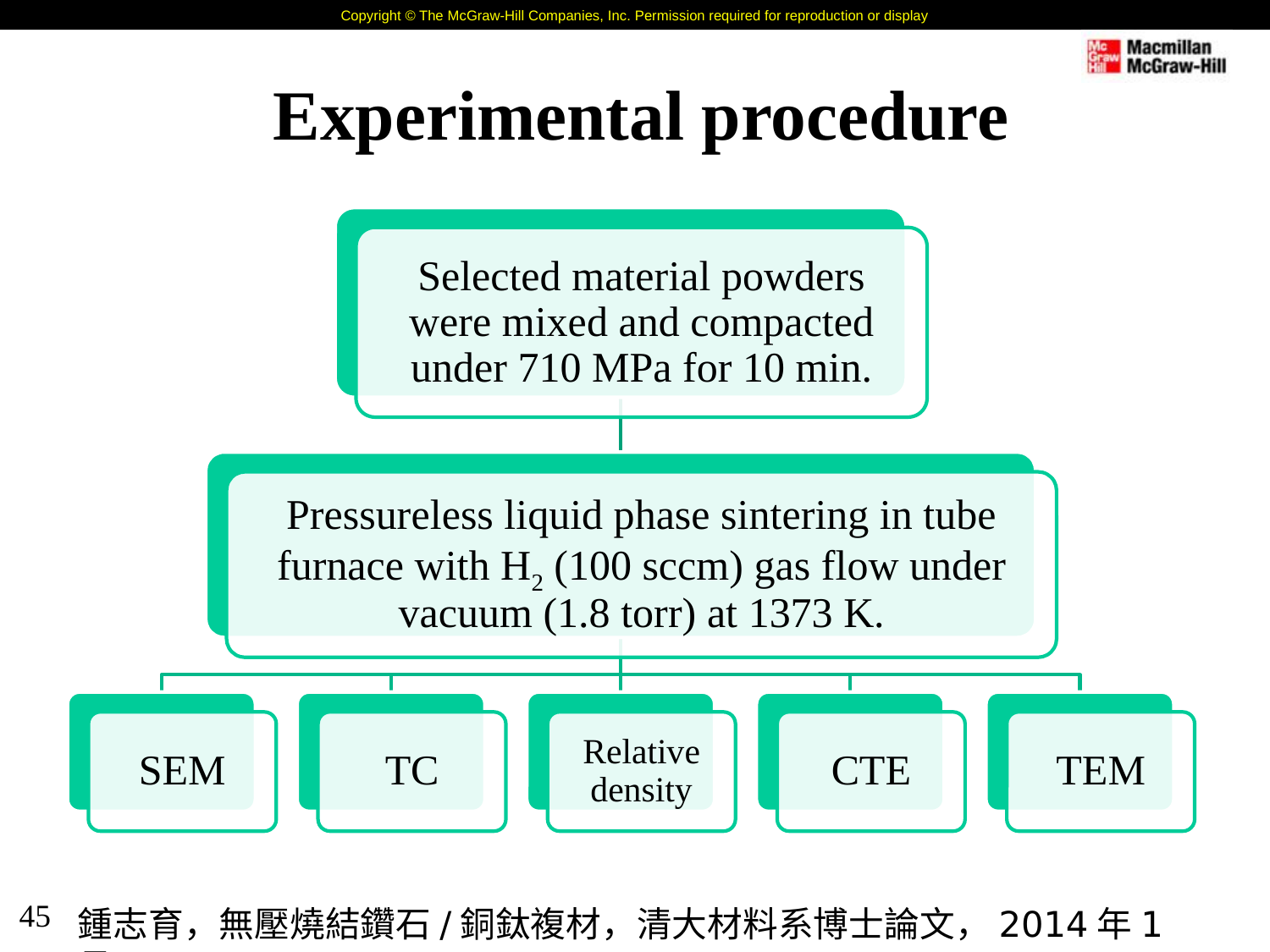

Experimental procedure

Selected material powders were mixed and compacted under 710 MPa for 10 min.

Pressureless liquid phase sintering in tube furnace with H2 (100 sccm) gas flow under vacuum (1.8 torr) at 1373 K.

SEM
TC
Relative density
CTE
TEM
45
鍾志育，無壓燒結鑽石/銅鈦複材，清大材料系博士論文，2014年1月。